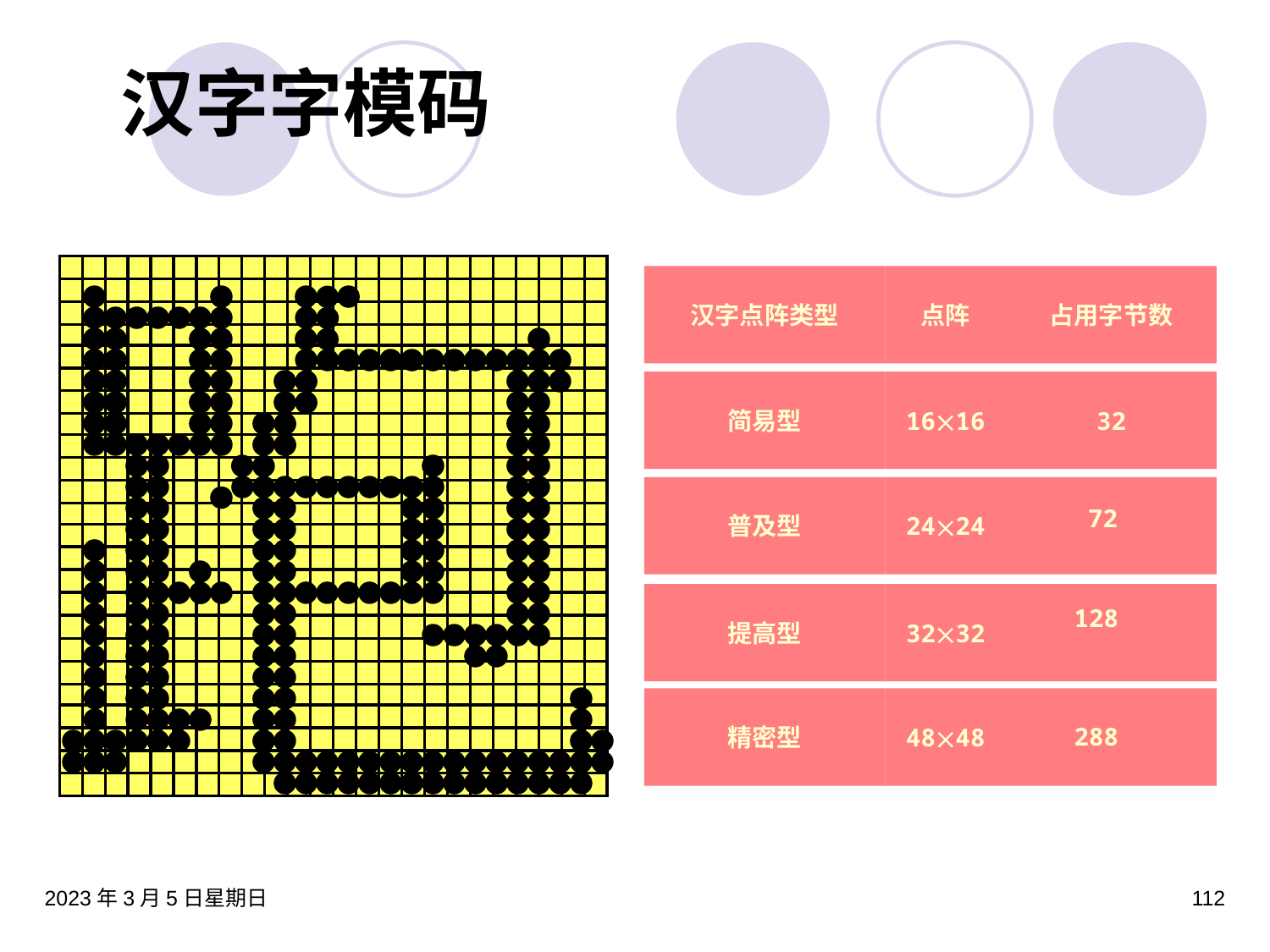

# 汉字字模码

汉字点阵类型
点阵
占用字节数
简易型
16×16
32
普及型
24×24

72
提高型
32×32

128
精密型
48×48

288

2023年3月5日星期日
112